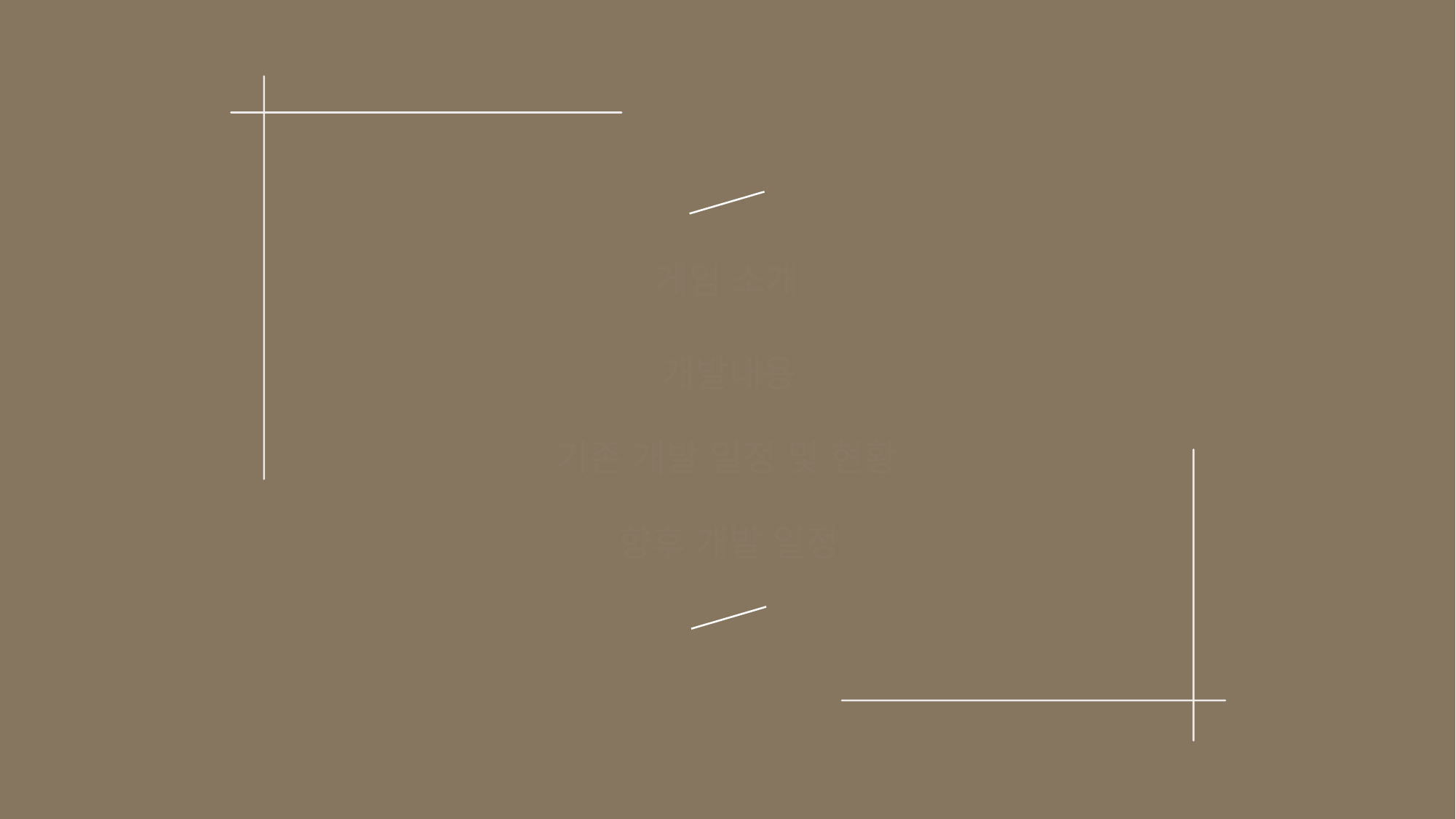

게임 소개
개발내용
기존 개발 일정 및 현황
향후 개발 일정